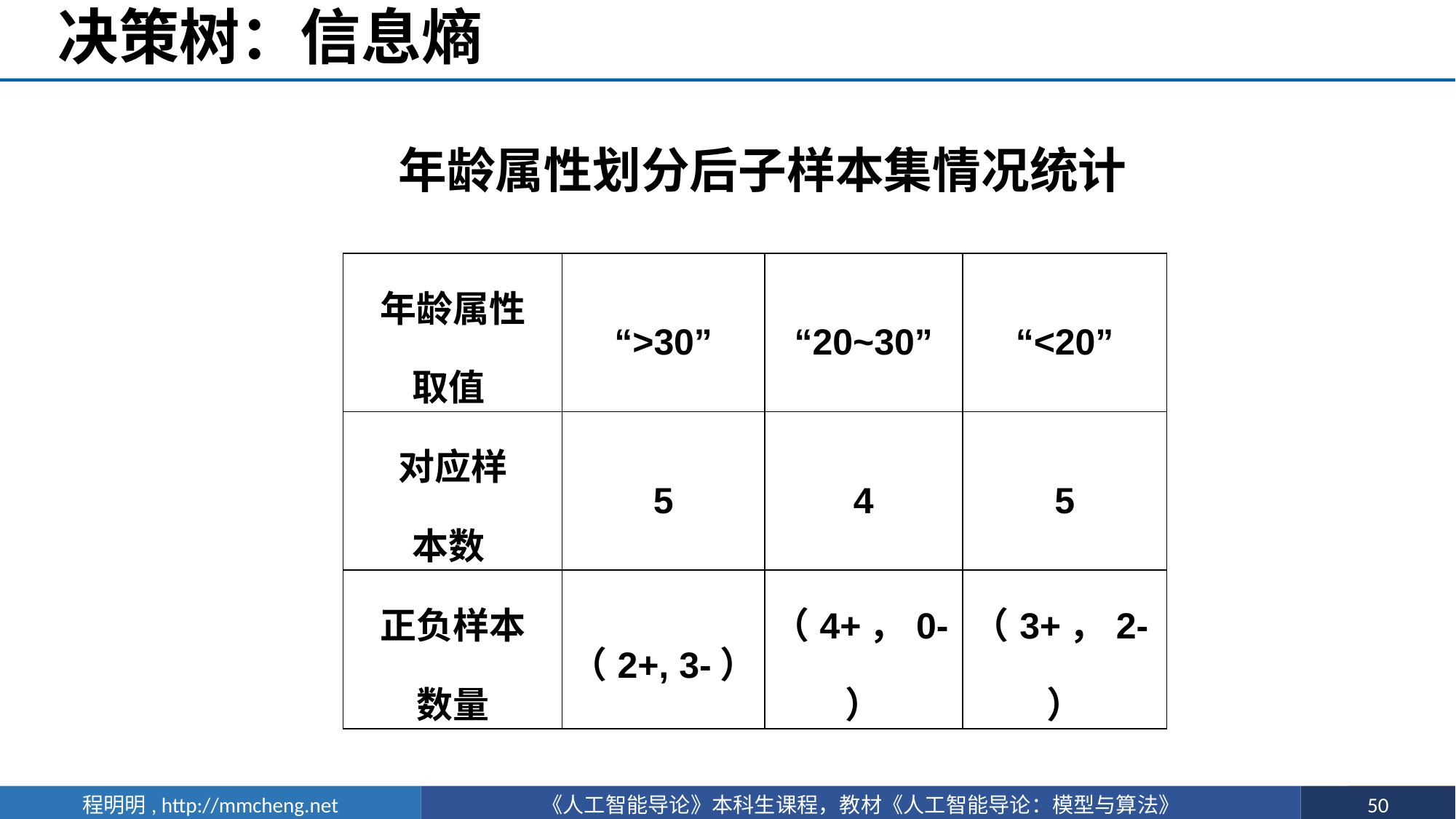

# 决策树：信息熵
年龄属性划分后子样本集情况统计
| 年龄属性 取值 | “>30” | “20~30” | “<20” |
| --- | --- | --- | --- |
| 对应样 本数 | 5 | 4 | 5 |
| 正负样本 数量 | （2+, 3-） | （4+，0-） | （3+，2-） |